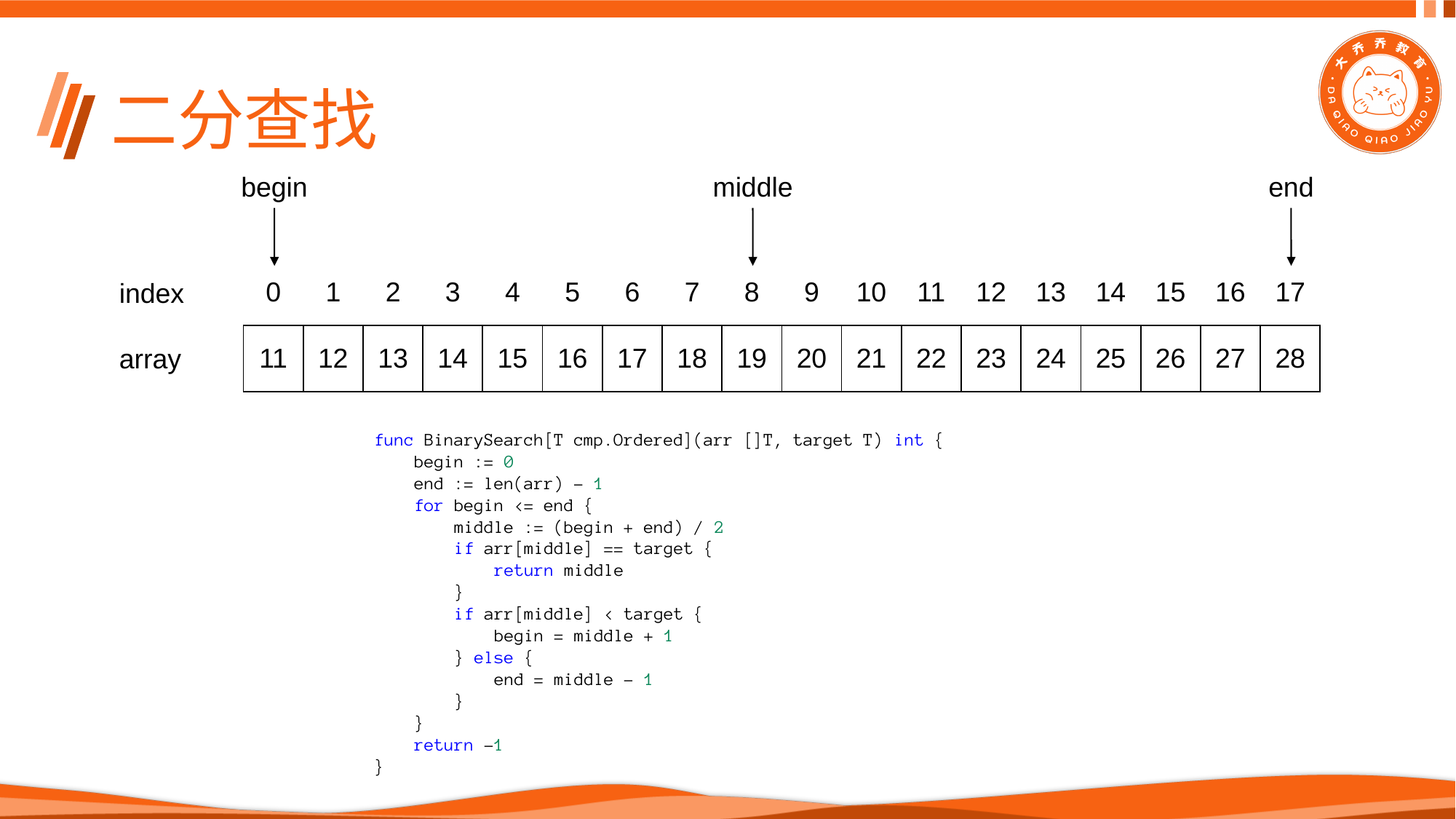

# 二分查找
middle
begin
end
| 0 | 1 | 2 | 3 | 4 | 5 | 6 | 7 | 8 | 9 | 10 | 11 | 12 | 13 | 14 | 15 | 16 | 17 |
| --- | --- | --- | --- | --- | --- | --- | --- | --- | --- | --- | --- | --- | --- | --- | --- | --- | --- |
index
| 11 | 12 | 13 | 14 | 15 | 16 | 17 | 18 | 19 | 20 | 21 | 22 | 23 | 24 | 25 | 26 | 27 | 28 |
| --- | --- | --- | --- | --- | --- | --- | --- | --- | --- | --- | --- | --- | --- | --- | --- | --- | --- |
array
func BinarySearch[T cmp.Ordered](arr []T, target T) int {
    begin := 0
    end := len(arr) - 1
    for begin <= end {
        middle := (begin + end) / 2
        if arr[middle] == target {
            return middle
        }
        if arr[middle] < target {
            begin = middle + 1
        } else {
            end = middle - 1
        }
    }
    return -1
}